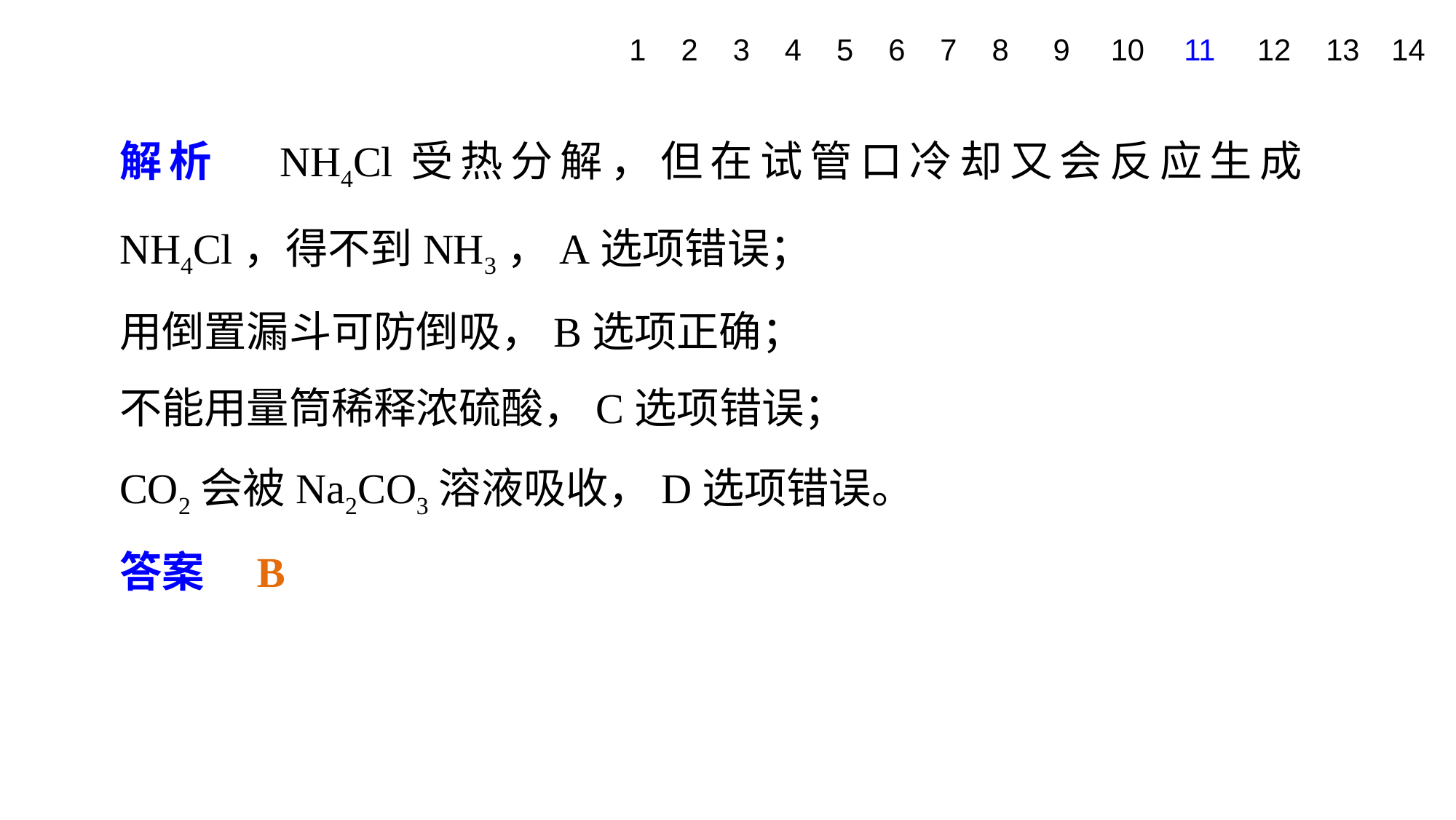

1
2
3
4
5
6
7
8
9
10
11
12
13
14
解析　NH4Cl受热分解，但在试管口冷却又会反应生成NH4Cl，得不到NH3，A选项错误；
用倒置漏斗可防倒吸，B选项正确；
不能用量筒稀释浓硫酸，C选项错误；
CO2会被Na2CO3溶液吸收，D选项错误。
答案　B